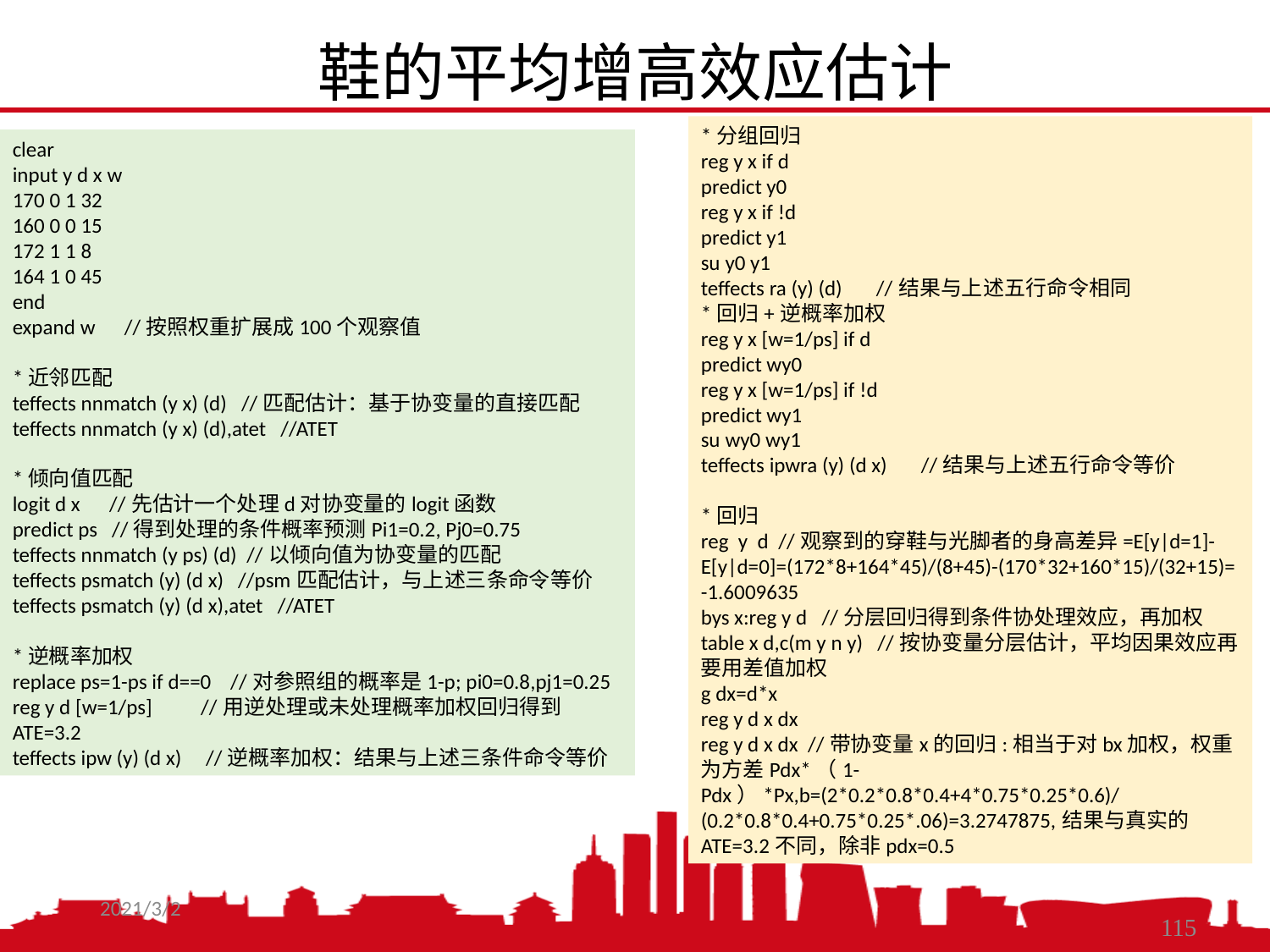

鞋的平均增高效应估计
*分组回归
reg y x if d
predict y0
reg y x if !d
predict y1
su y0 y1
teffects ra (y) (d)       //结果与上述五行命令相同
*回归+逆概率加权
reg y x [w=1/ps] if d
predict wy0
reg y x [w=1/ps] if !d
predict wy1
su wy0 wy1
teffects ipwra (y) (d x)       //结果与上述五行命令等价

*回归
reg  y  d  //观察到的穿鞋与光脚者的身高差异=E[y|d=1]-E[y|d=0]=(172*8+164*45)/(8+45)-(170*32+160*15)/(32+15)= -1.6009635
bys x:reg y d   //分层回归得到条件协处理效应，再加权
table x d,c(m y n y)   //按协变量分层估计，平均因果效应再要用差值加权
g dx=d*x
reg y d x dx
reg y d x dx  //带协变量x的回归:相当于对bx加权，权重为方差Pdx*（1-Pdx）*Px,b=(2*0.2*0.8*0.4+4*0.75*0.25*0.6)/(0.2*0.8*0.4+0.75*0.25*.06)=3.2747875,结果与真实的ATE=3.2不同，除非pdx=0.5
clear
input y d x w
170 0 1 32
160 0 0 15
172 1 1 8
164 1 0 45
end
expand w      //按照权重扩展成100个观察值

*近邻匹配
teffects nnmatch (y x) (d)   //匹配估计：基于协变量的直接匹配
teffects nnmatch (y x) (d),atet   //ATET

*倾向值匹配
logit d x      //先估计一个处理d对协变量的logit函数
predict ps   //得到处理的条件概率预测Pi1=0.2, Pj0=0.75
teffects nnmatch (y ps) (d)  //以倾向值为协变量的匹配
teffects psmatch (y) (d x)   //psm匹配估计，与上述三条命令等价
teffects psmatch (y) (d x),atet   //ATET

*逆概率加权
replace ps=1-ps if d==0    //对参照组的概率是1-p; pi0=0.8,pj1=0.25
reg y d [w=1/ps]          //用逆处理或未处理概率加权回归得到ATE=3.2
teffects ipw (y) (d x)     //逆概率加权：结果与上述三条件命令等价
2021/3/2
中国人民大学，陈传波
115